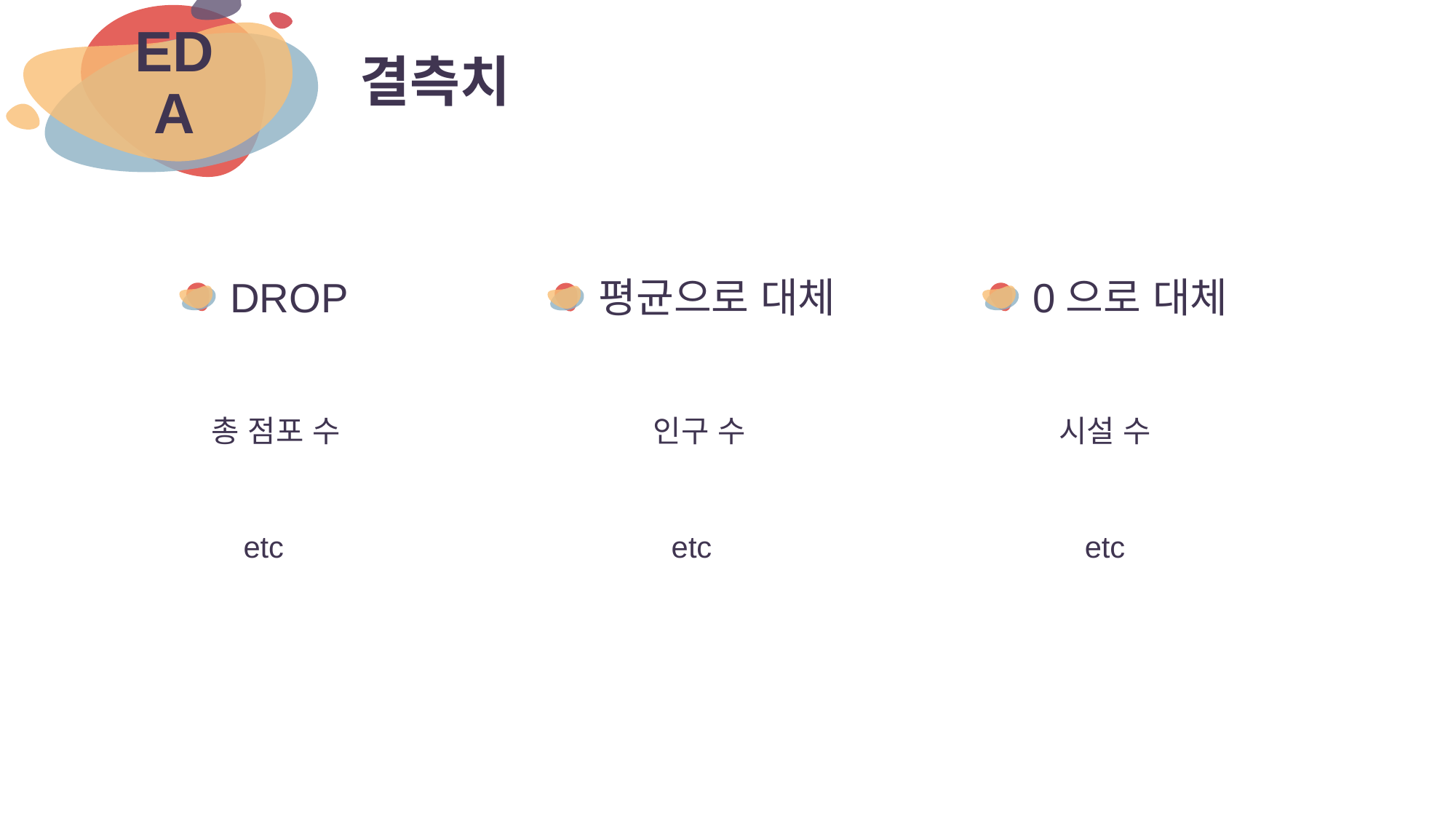

결측치
EDA
DROP

  총 점포 수

etc

0으로 대체

시설 수

etc

평균으로 대체

 인구 수

etc